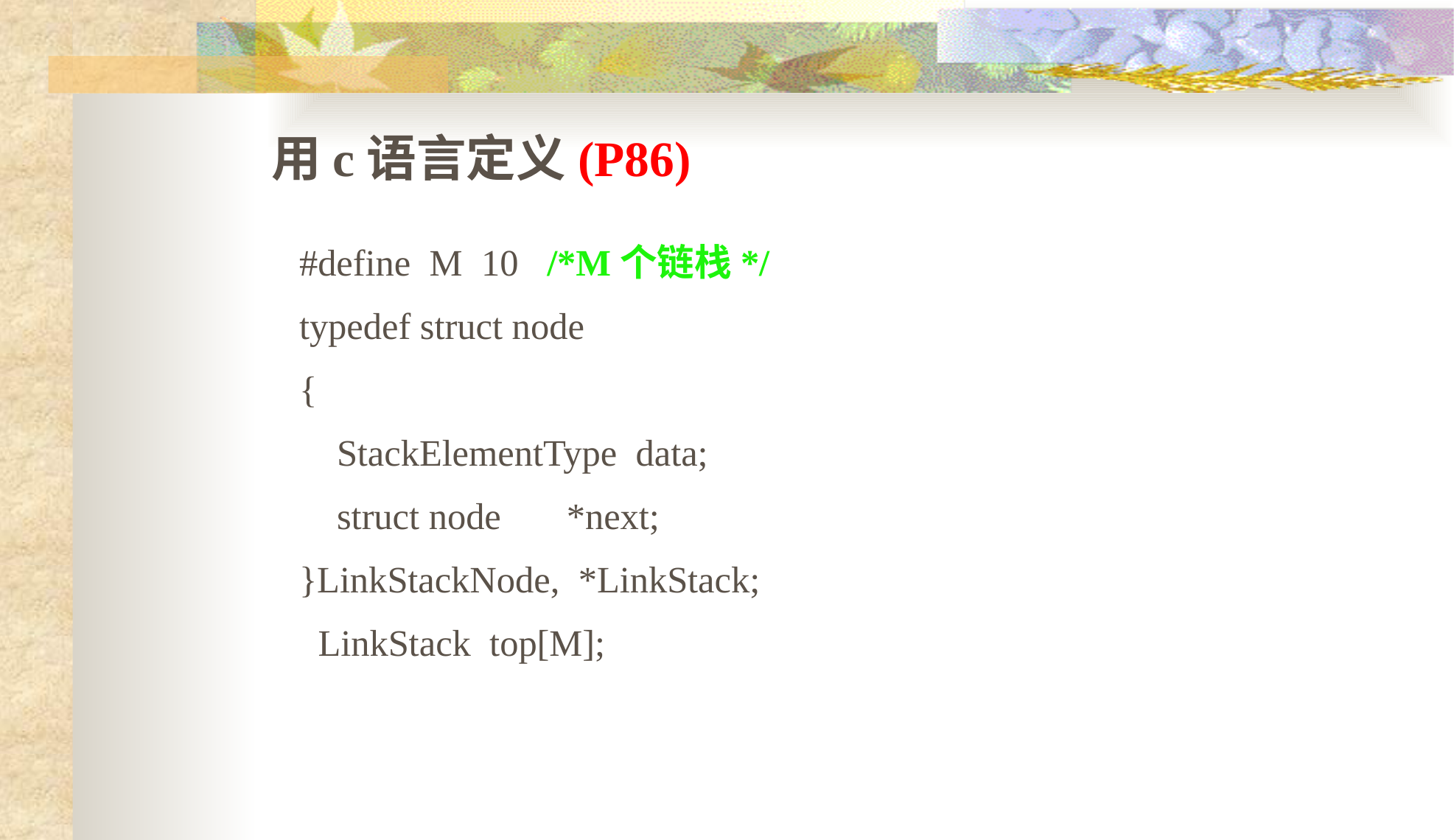

用c语言定义(P86)
#define  M  10   /*M个链栈*/
typedef struct node
{
    StackElementType  data;
    struct node       *next;
}LinkStackNode,  *LinkStack;
  LinkStack  top[M];